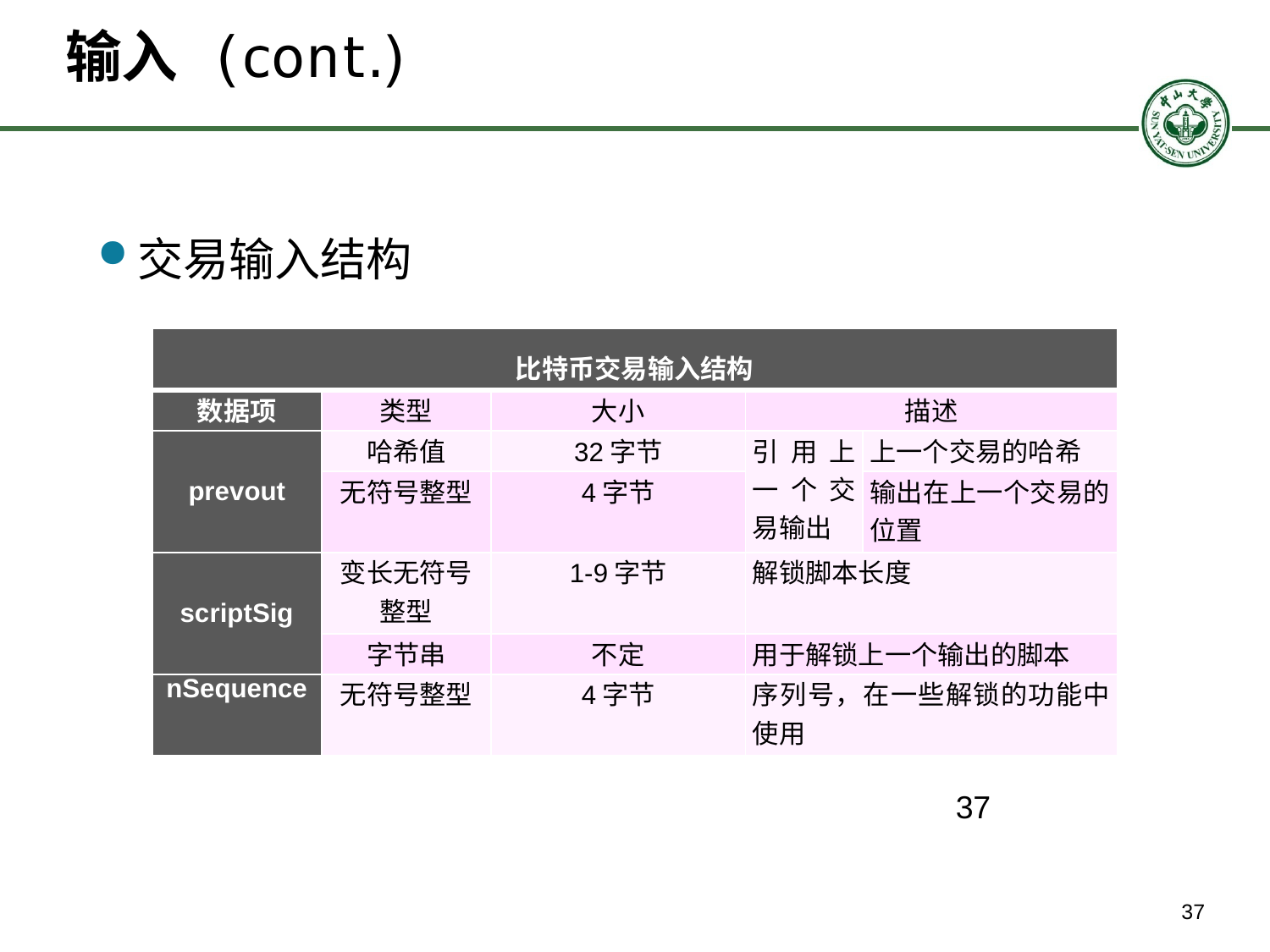

# 输入  (cont.)
交易输入结构
| 比特币交易输入结构 |  |  |  |  |
| --- | --- | --- | --- | --- |
| 数据项 | 类型 | 大小 | 描述 |  |
| prevout | 哈希值 | 32字节 | 引用上一个交易输出 | 上一个交易的哈希 |
|  | 无符号整型 | 4字节 |  | 输出在上一个交易的位置 |
| scriptSig | 变长无符号整型 | 1-9字节 | 解锁脚本长度 |  |
|  | 字节串 | 不定 | 用于解锁上一个输出的脚本 |  |
| nSequence | 无符号整型 | 4字节 | 序列号，在一些解锁的功能中使用 |  |
37